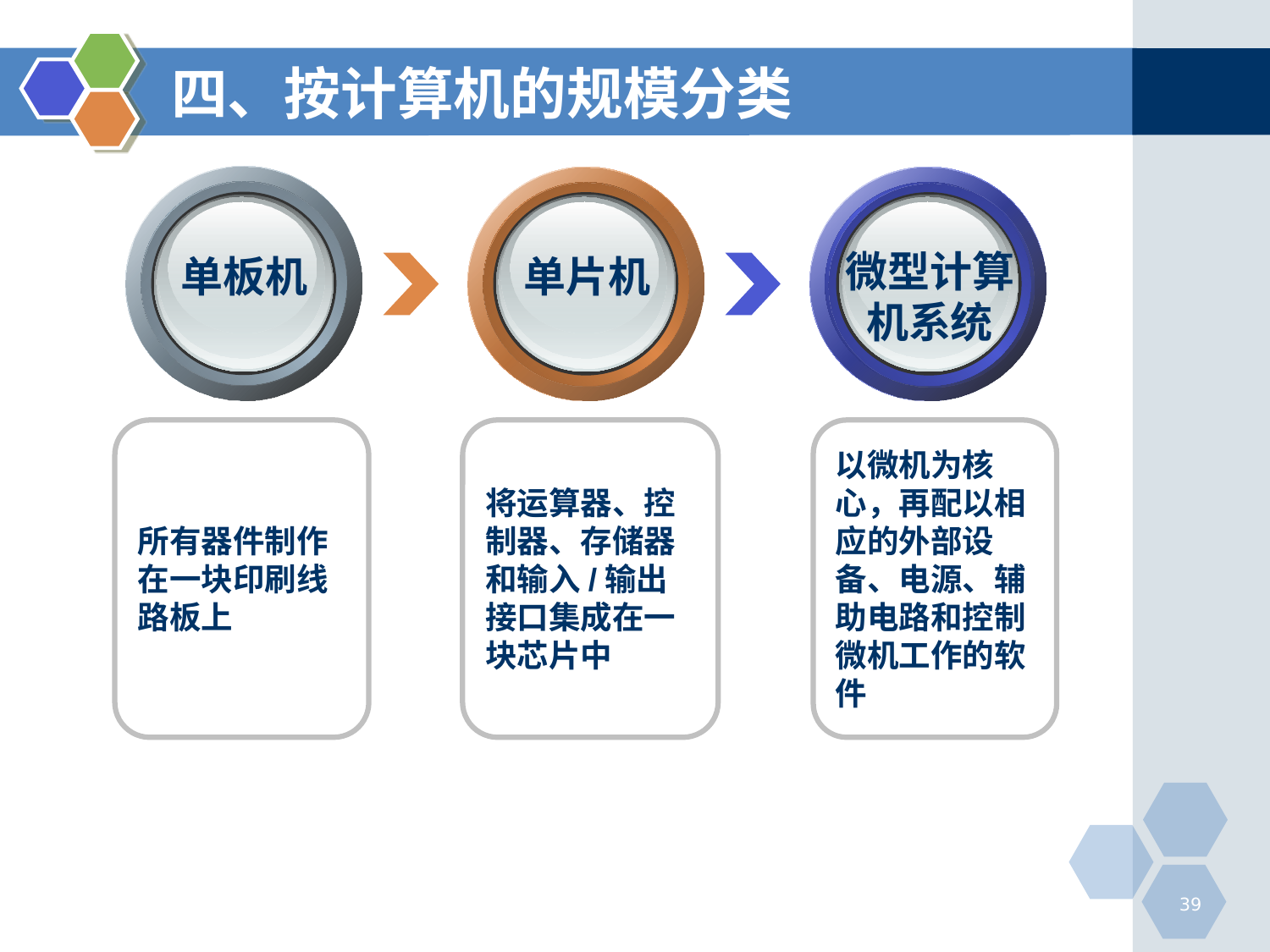

四、按计算机的规模分类

微型计算
机系统
单板机
单片机

所有器件制作在一块印刷线路板上
将运算器、控制器、存储器和输入/输出接口集成在一块芯片中
以微机为核心，再配以相应的外部设备、电源、辅助电路和控制微机工作的软件
39